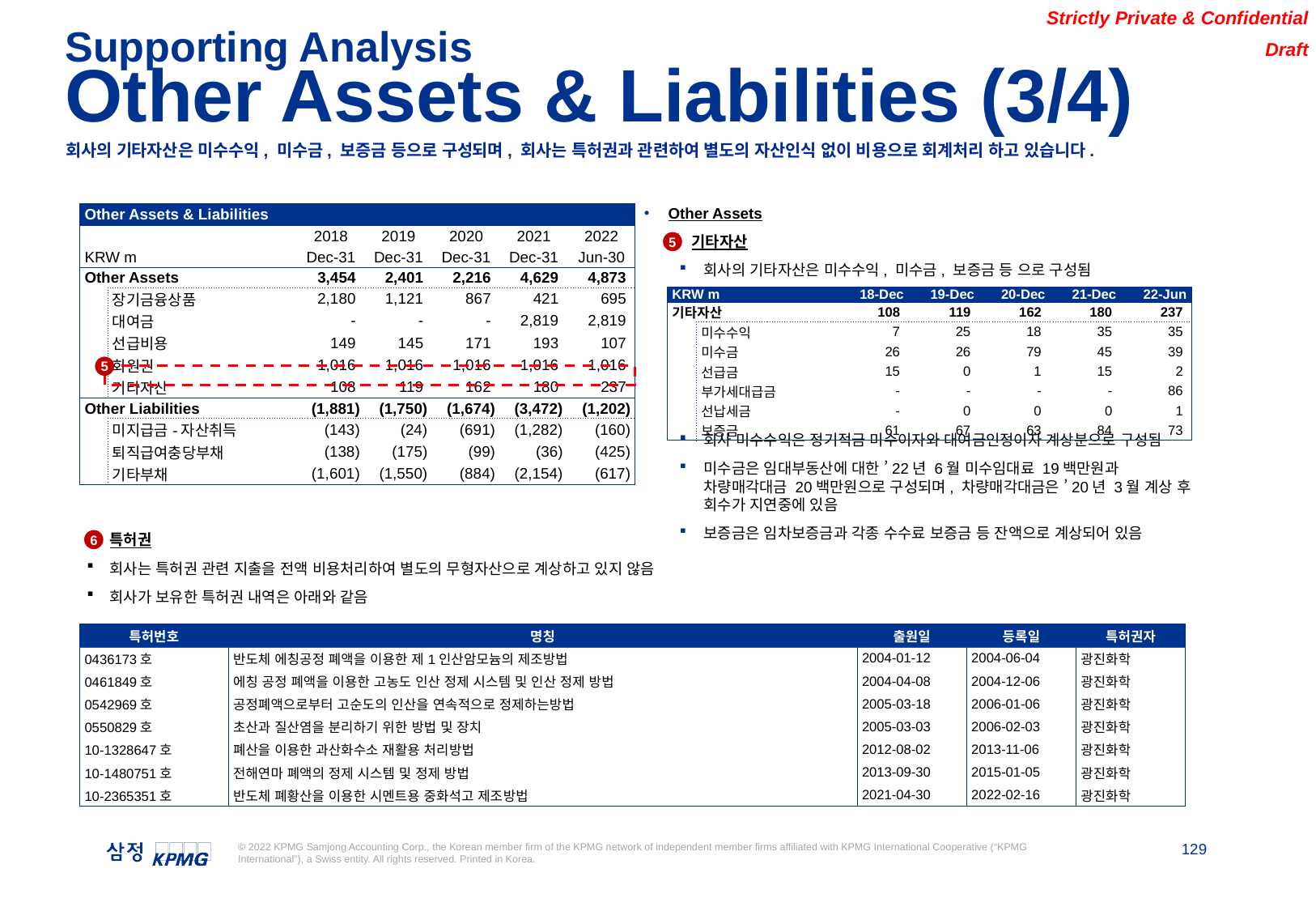

Supporting Analysis
Other Assets & Liabilities (3/4)
회사의 기타자산은 미수수익, 미수금, 보증금 등으로 구성되며, 회사는 특허권과 관련하여 별도의 자산인식 없이 비용으로 회계처리 하고 있습니다.
Other Assets
기타자산
회사의 기타자산은 미수수익, 미수금, 보증금 등 으로 구성됨

회사 미수수익은 정기적금 미수이자와 대여금인정이자 계상분으로 구성됨
미수금은 임대부동산에 대한 ’22년 6월 미수임대료 19백만원과 차량매각대금 20백만원으로 구성되며, 차량매각대금은 ’20년 3월 계상 후 회수가 지연중에 있음
보증금은 임차보증금과 각종 수수료 보증금 등 잔액으로 계상되어 있음

| Other Assets & Liabilities |  |  |  |  |  |  |  |
| --- | --- | --- | --- | --- | --- | --- | --- |
|  |  |  | 2018 | 2019 | 2020 | 2021 | 2022 |
| KRW m |  |  | Dec-31 | Dec-31 | Dec-31 | Dec-31 | Jun-30 |
| Other Assets |  |  | 3,454 | 2,401 | 2,216 | 4,629 | 4,873 |
|  | 장기금융상품 |  | 2,180 | 1,121 | 867 | 421 | 695 |
|  | 대여금 |  | - | - | - | 2,819 | 2,819 |
|  | 선급비용 |  | 149 | 145 | 171 | 193 | 107 |
|  | 회원권 |  | 1,016 | 1,016 | 1,016 | 1,016 | 1,016 |
|  | 기타자산 |  | 108 | 119 | 162 | 180 | 237 |
| Other Liabilities |  |  | (1,881) | (1,750) | (1,674) | (3,472) | (1,202) |
|  | 미지급금-자산취득 |  | (143) | (24) | (691) | (1,282) | (160) |
|  | 퇴직급여충당부채 |  | (138) | (175) | (99) | (36) | (425) |
|  | 기타부채 |  | (1,601) | (1,550) | (884) | (2,154) | (617) |
5
| KRW m |  | 18-Dec | 19-Dec | 20-Dec | 21-Dec | 22-Jun |
| --- | --- | --- | --- | --- | --- | --- |
| 기타자산 |  | 108 | 119 | 162 | 180 | 237 |
|  | 미수수익 | 7 | 25 | 18 | 35 | 35 |
|  | 미수금 | 26 | 26 | 79 | 45 | 39 |
|  | 선급금 | 15 | 0 | 1 | 15 | 2 |
|  | 부가세대급금 | - | - | - | - | 86 |
|  | 선납세금 | - | 0 | 0 | 0 | 1 |
|  | 보증금 | 61 | 67 | 63 | 84 | 73 |
5

특허권
회사는 특허권 관련 지출을 전액 비용처리하여 별도의 무형자산으로 계상하고 있지 않음
회사가 보유한 특허권 내역은 아래와 같음
6
| 특허번호 | 명칭 | 출원일 | 등록일 | 특허권자 |
| --- | --- | --- | --- | --- |
| 0436173호 | 반도체 에칭공정 폐액을 이용한 제1인산암모늄의 제조방법 | 2004-01-12 | 2004-06-04 | 광진화학 |
| 0461849호 | 에칭 공정 폐액을 이용한 고농도 인산 정제 시스템 및 인산 정제 방법 | 2004-04-08 | 2004-12-06 | 광진화학 |
| 0542969호 | 공정폐액으로부터 고순도의 인산을 연속적으로 정제하는방법 | 2005-03-18 | 2006-01-06 | 광진화학 |
| 0550829호 | 초산과 질산염을 분리하기 위한 방법 및 장치 | 2005-03-03 | 2006-02-03 | 광진화학 |
| 10-1328647호 | 폐산을 이용한 과산화수소 재활용 처리방법 | 2012-08-02 | 2013-11-06 | 광진화학 |
| 10-1480751호 | 전해연마 폐액의 정제 시스템 및 정제 방법 | 2013-09-30 | 2015-01-05 | 광진화학 |
| 10-2365351호 | 반도체 폐황산을 이용한 시멘트용 중화석고 제조방법 | 2021-04-30 | 2022-02-16 | 광진화학 |